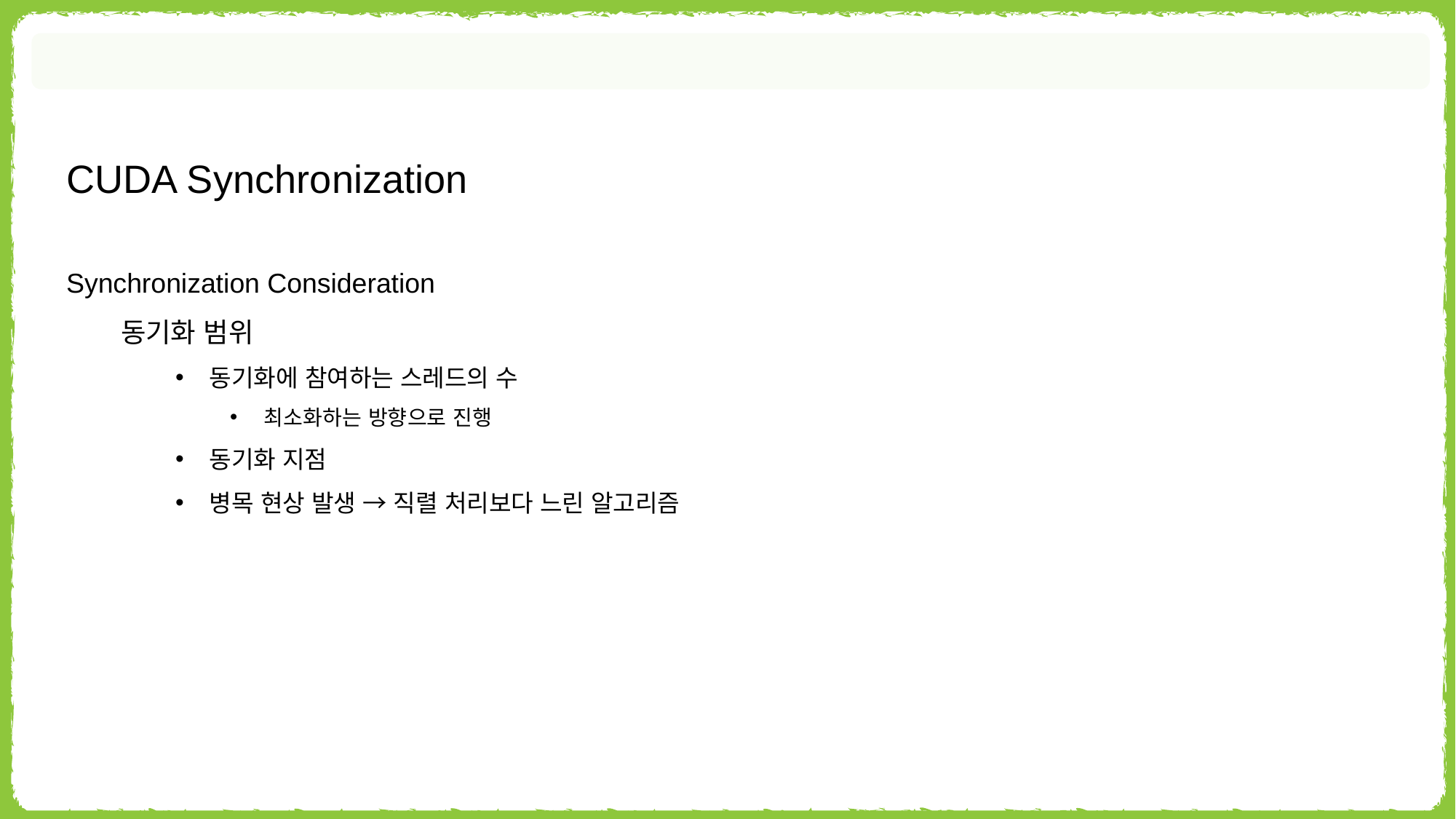

CUDA Synchronization
Synchronization Consideration
동기화 범위
동기화에 참여하는 스레드의 수
최소화하는 방향으로 진행
동기화 지점
병목 현상 발생 → 직렬 처리보다 느린 알고리즘